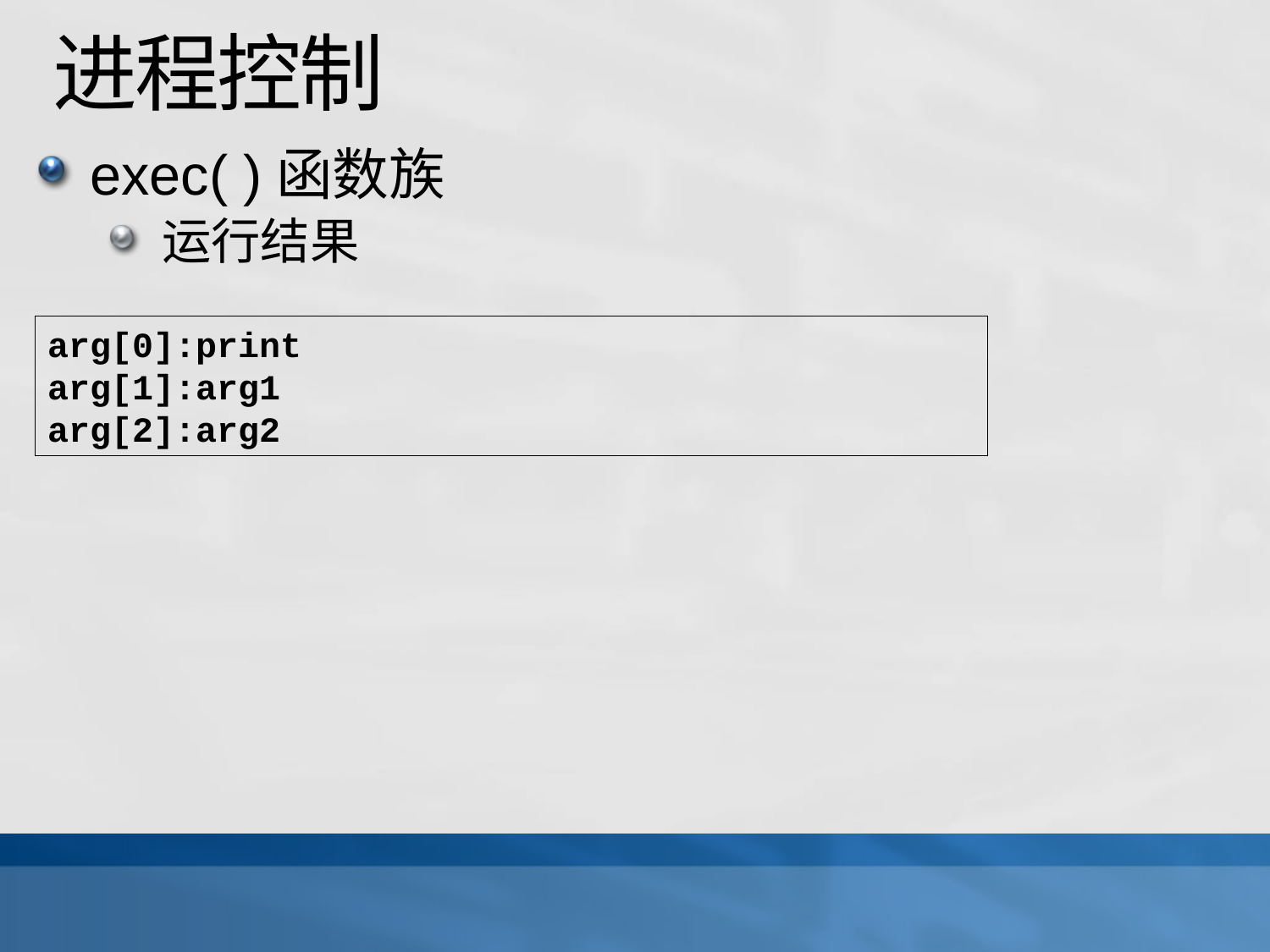

# 进程控制
exec( )函数族
运行结果

arg[0]:print
arg[1]:arg1
arg[2]:arg2